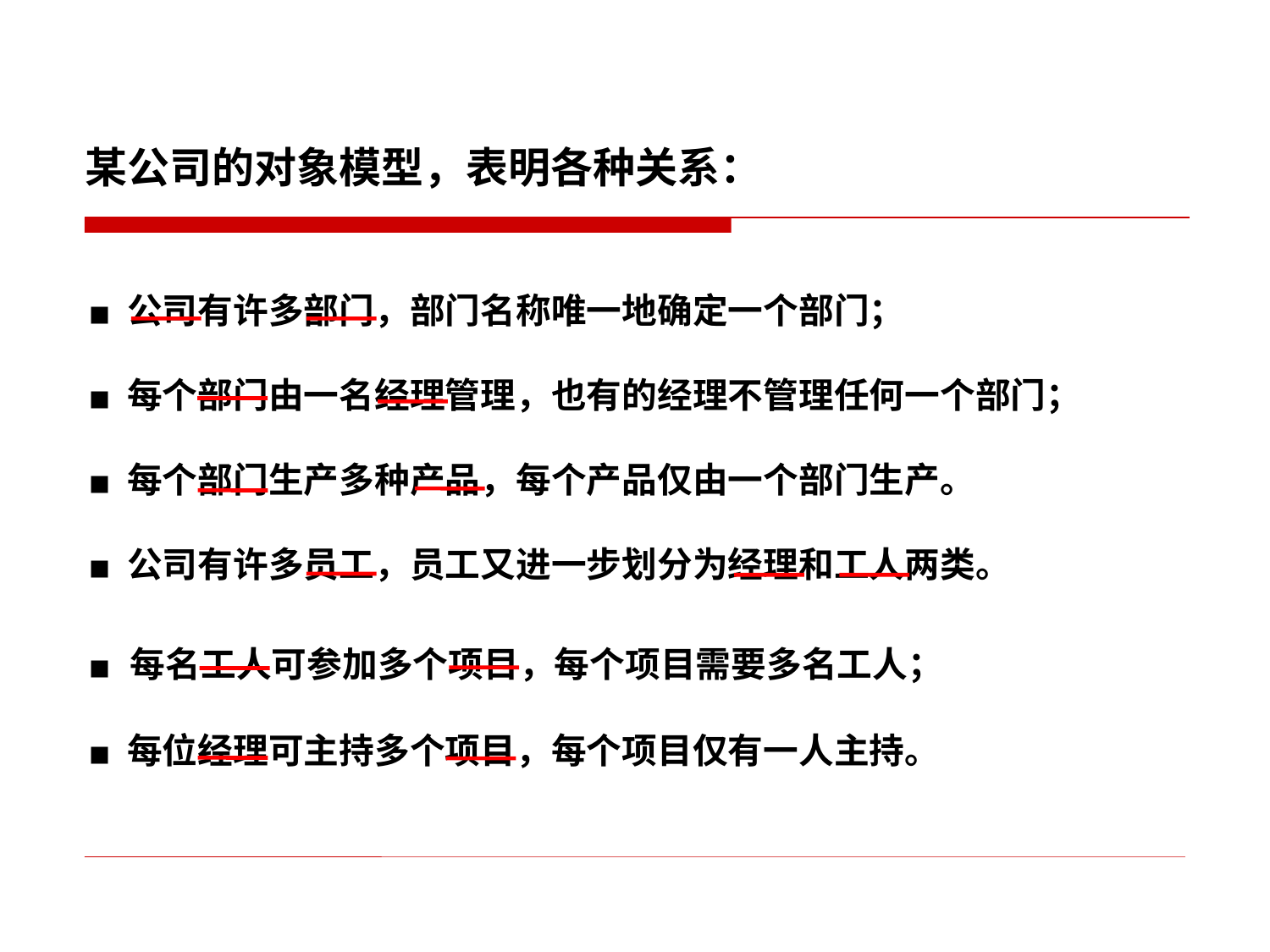

某公司的对象模型，表明各种关系：
■ 公司有许多部门，部门名称唯一地确定一个部门；
■ 每个部门由一名经理管理，也有的经理不管理任何一个部门；
■ 每个部门生产多种产品，每个产品仅由一个部门生产。
■ 公司有许多员工，员工又进一步划分为经理和工人两类。
■ 每名工人可参加多个项目，每个项目需要多名工人；
■ 每位经理可主持多个项目，每个项目仅有一人主持。